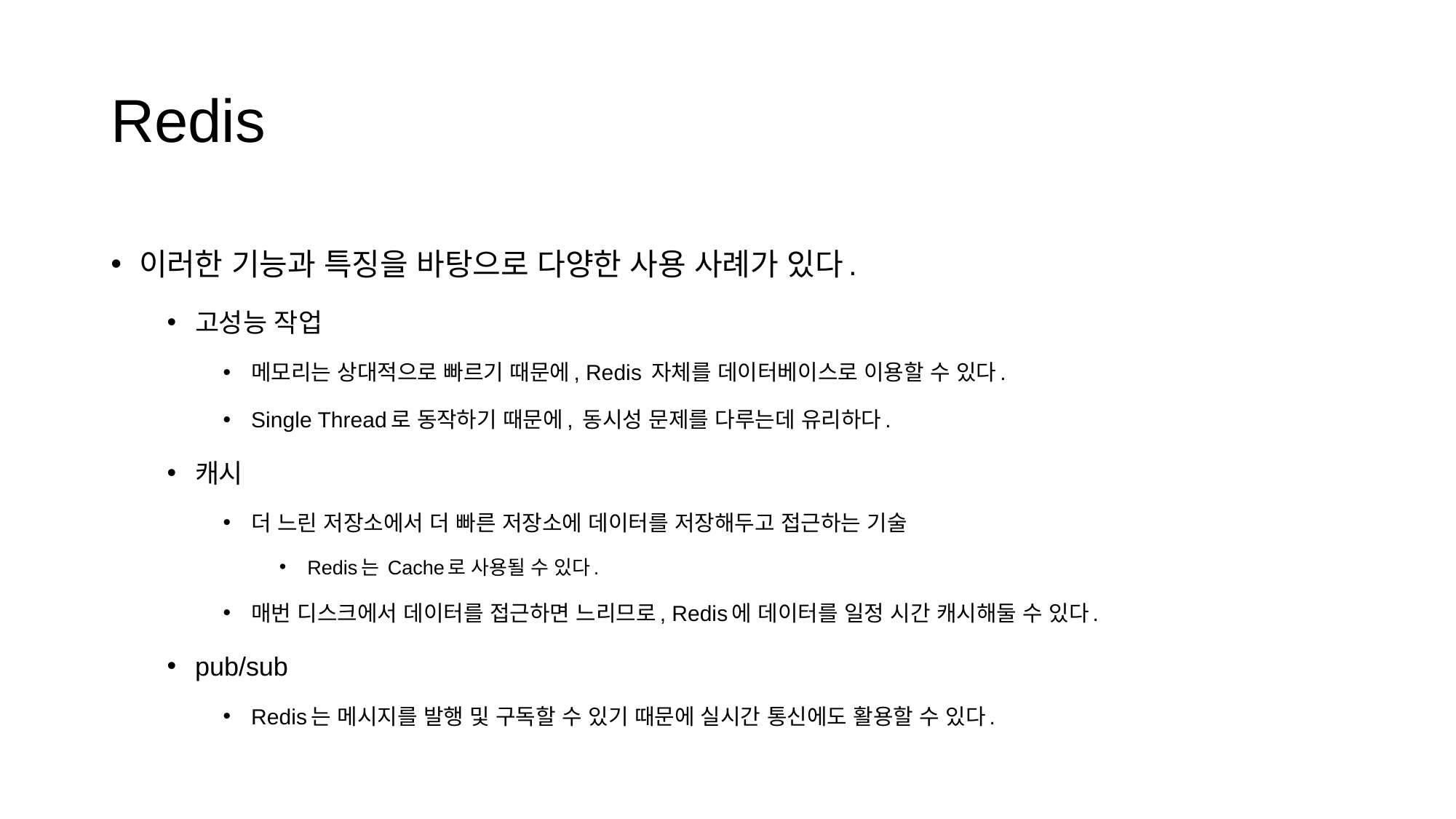

# Redis
이러한 기능과 특징을 바탕으로 다양한 사용 사례가 있다.
고성능 작업
메모리는 상대적으로 빠르기 때문에, Redis 자체를 데이터베이스로 이용할 수 있다.
Single Thread로 동작하기 때문에, 동시성 문제를 다루는데 유리하다.
캐시
더 느린 저장소에서 더 빠른 저장소에 데이터를 저장해두고 접근하는 기술
Redis는 Cache로 사용될 수 있다.
매번 디스크에서 데이터를 접근하면 느리므로, Redis에 데이터를 일정 시간 캐시해둘 수 있다.
pub/sub
Redis는 메시지를 발행 및 구독할 수 있기 때문에 실시간 통신에도 활용할 수 있다.